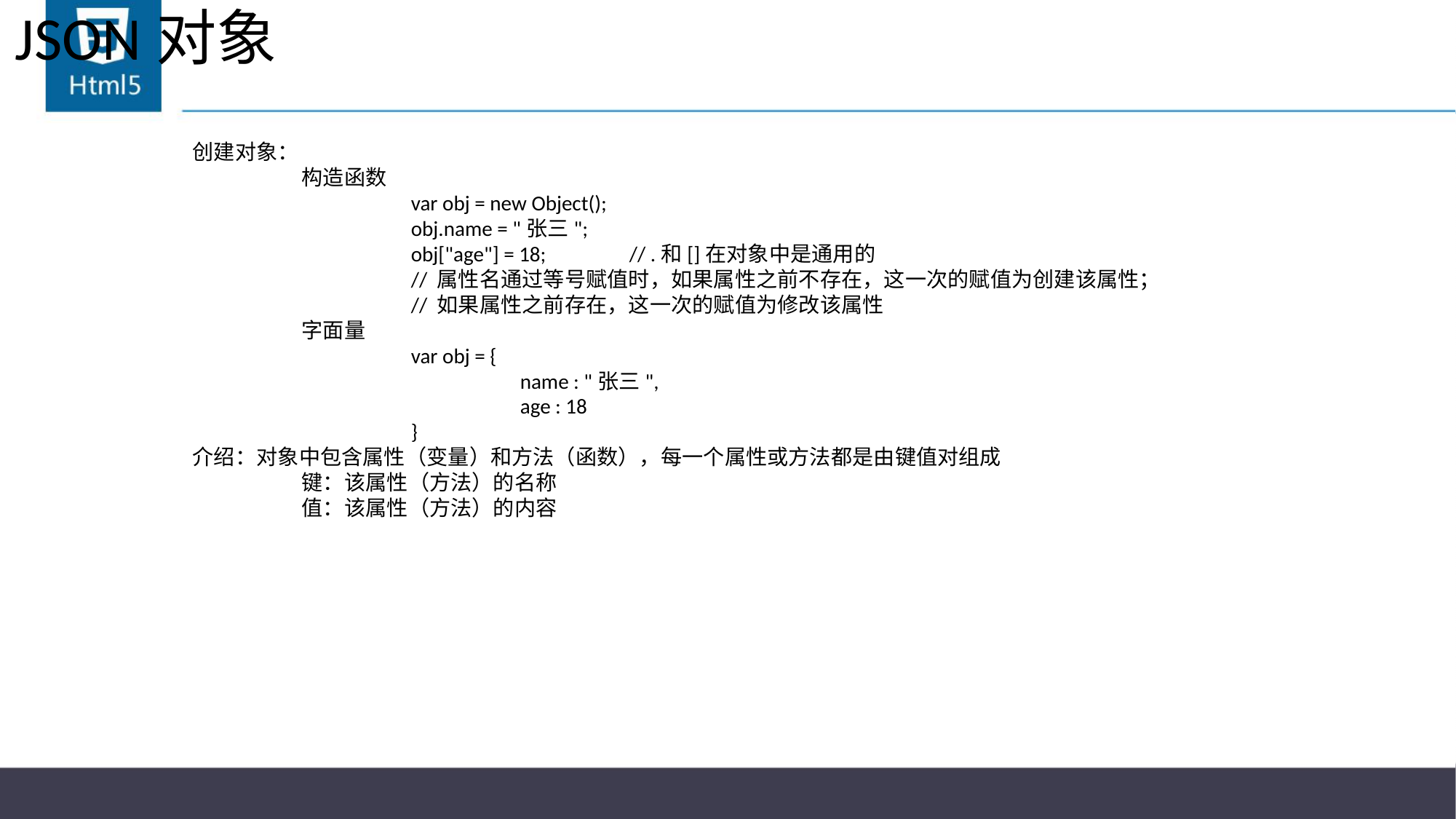

# JSON对象
创建对象：
	构造函数
		var obj = new Object();
		obj.name = "张三";
		obj["age"] = 18;	// .和[]在对象中是通用的
		// 属性名通过等号赋值时，如果属性之前不存在，这一次的赋值为创建该属性；
		// 如果属性之前存在，这一次的赋值为修改该属性
	字面量
		var obj = {
			name : "张三",
			age : 18
		}
介绍：对象中包含属性（变量）和方法（函数），每一个属性或方法都是由键值对组成
	键：该属性（方法）的名称
	值：该属性（方法）的内容